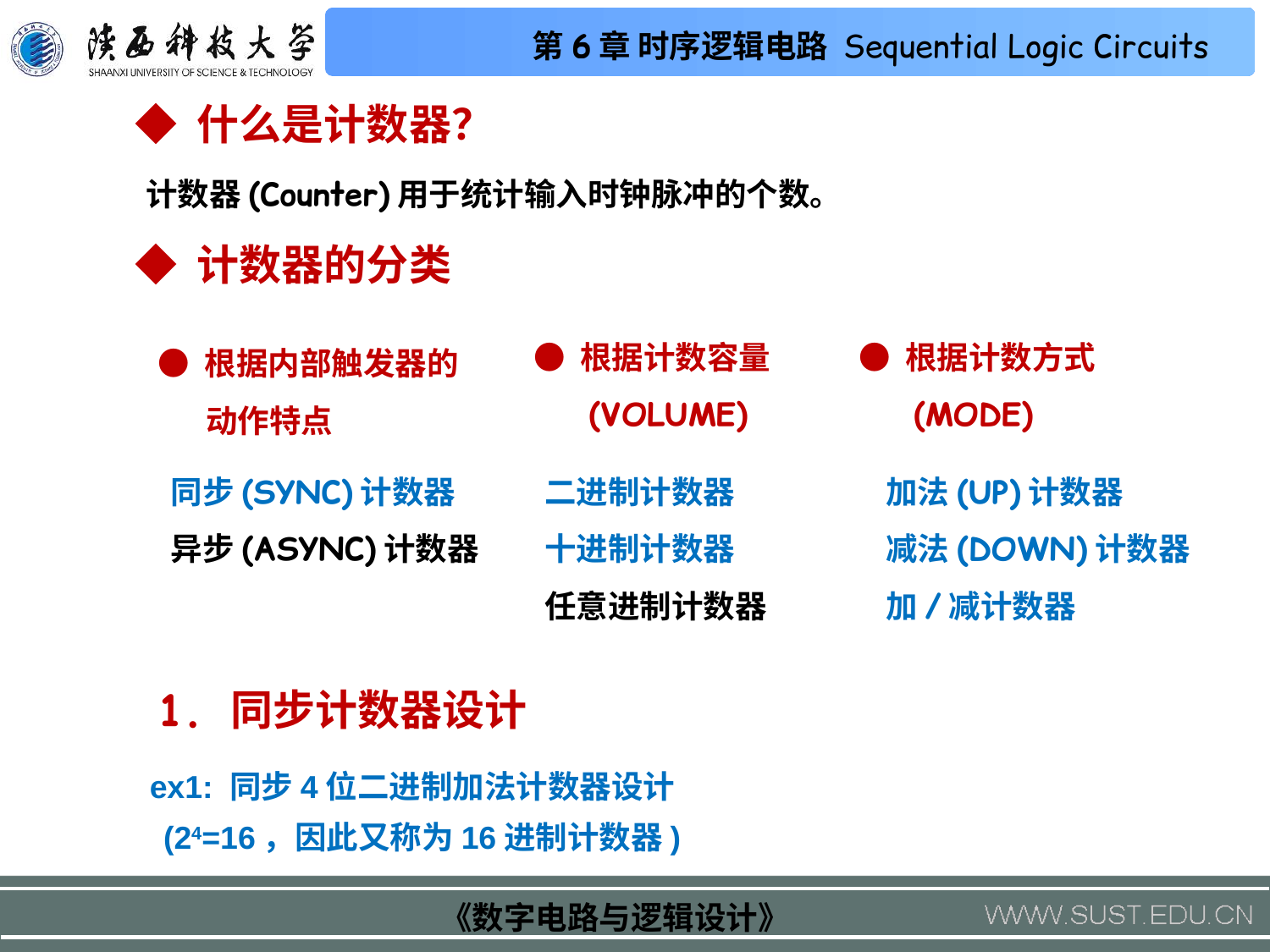

◆ 什么是计数器？
计数器(Counter)用于统计输入时钟脉冲的个数。
◆ 计数器的分类
● 根据计数容量
    (VOLUME)
● 根据计数方式
    (MODE)
● 根据内部触发器的 动作特点
同步(SYNC)计数器
异步(ASYNC)计数器
二进制计数器
十进制计数器
任意进制计数器
加法(UP)计数器
减法(DOWN)计数器
加/减计数器

1. 同步计数器设计
ex1: 同步4位二进制加法计数器设计
(24=16，因此又称为16进制计数器)